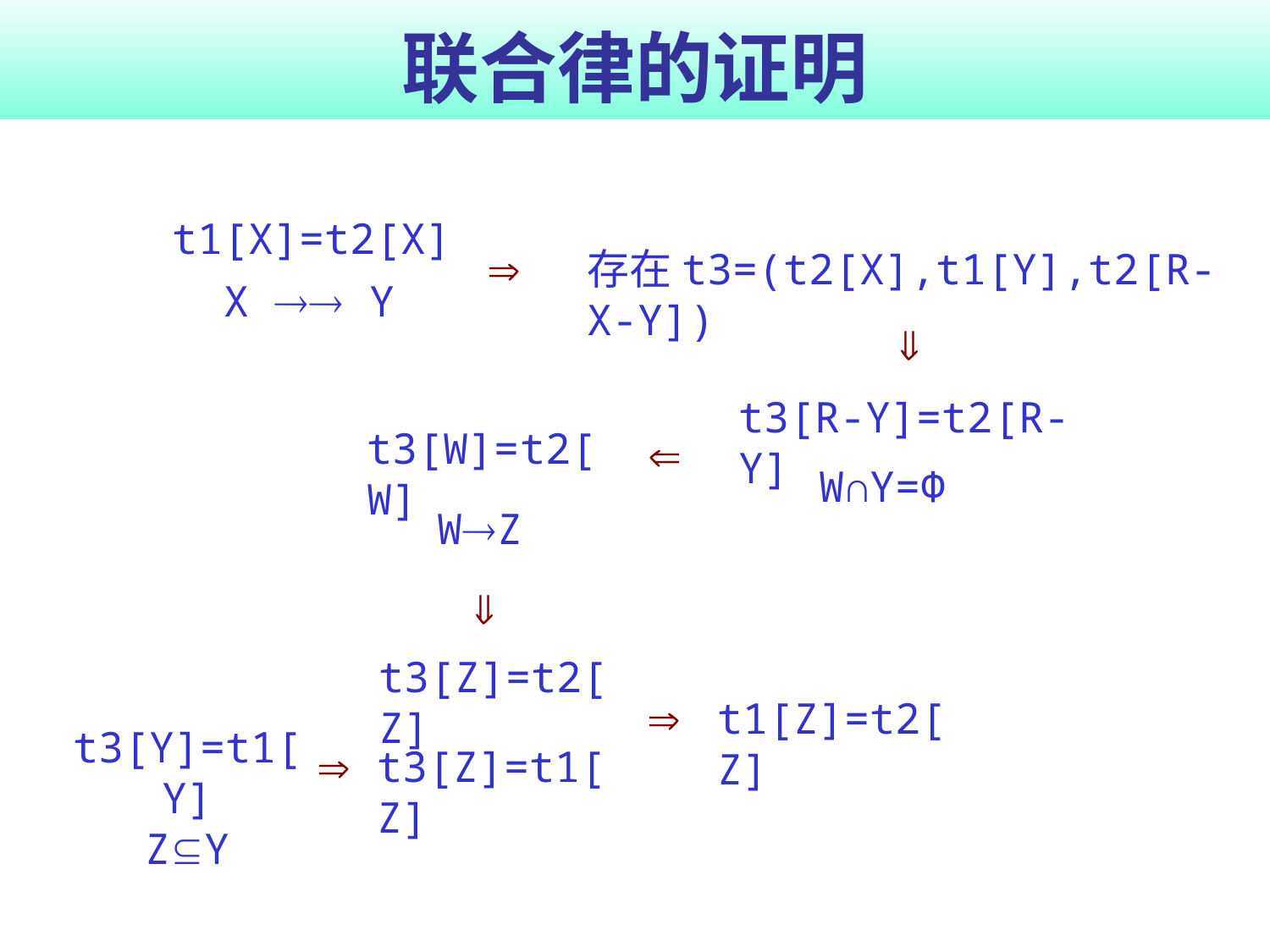

# 联合律的证明
t1[X]=t2[X]
⇒
存在t3=(t2[X],t1[Y],t2[R-X-Y])
X →→ Y
⇓
t3[R-Y]=t2[R-Y]
t3[W]=t2[W]
⇐
W∩Y=Ф
W→Z
⇓
t3[Z]=t2[Z]
⇒
t1[Z]=t2[Z]
t3[Y]=t1[Y]
Z⊆Y
⇒
t3[Z]=t1[Z]